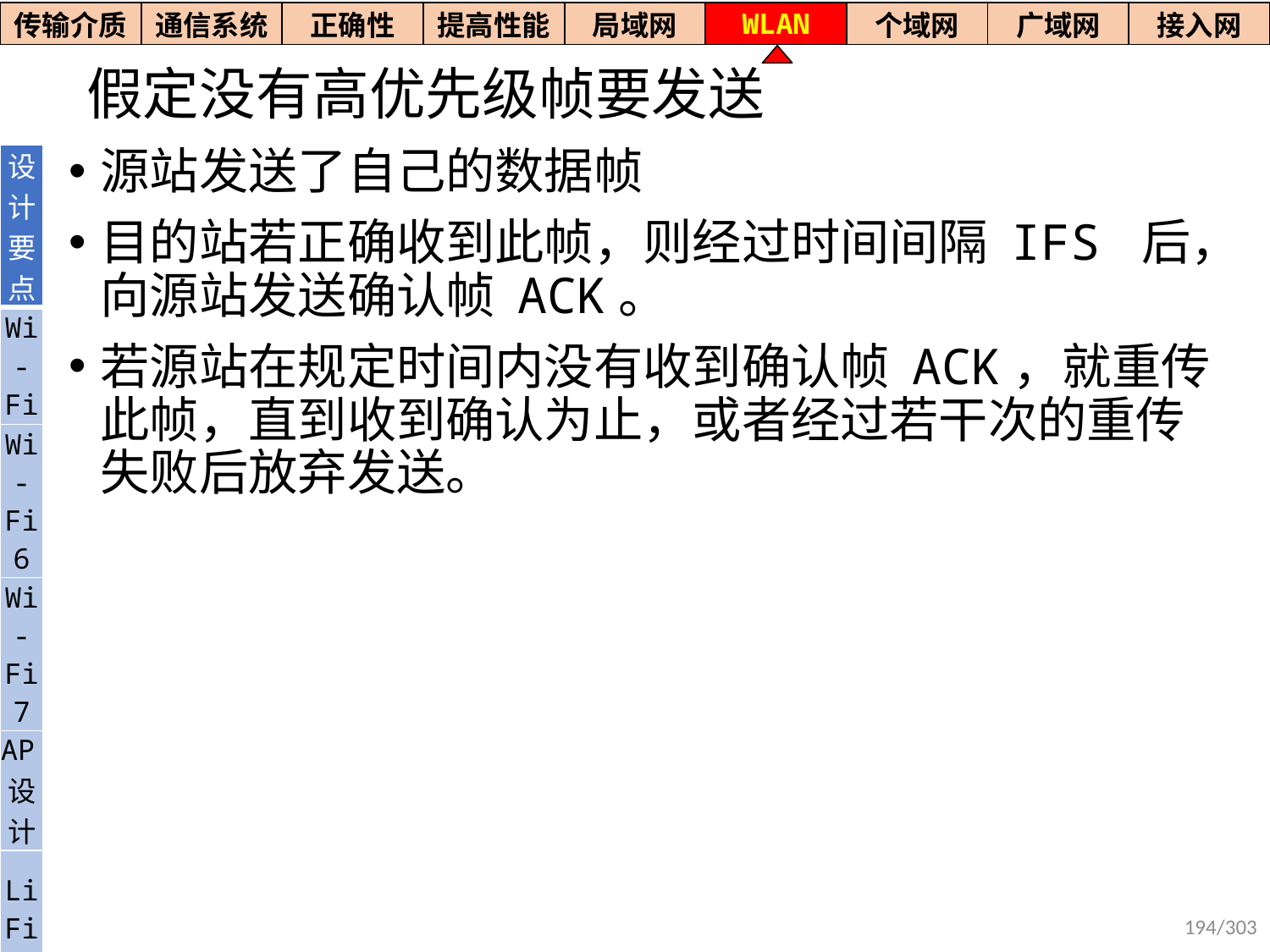

| 传输介质 | 通信系统 | 正确性 | 提高性能 | 局域网 | WLAN | 个域网 | 广域网 | 接入网 |
| --- | --- | --- | --- | --- | --- | --- | --- | --- |

# 假定没有高优先级帧要发送
源站发送了自己的数据帧
目的站若正确收到此帧，则经过时间间隔 IFS 后，向源站发送确认帧 ACK。
若源站在规定时间内没有收到确认帧 ACK，就重传此帧，直到收到确认为止，或者经过若干次的重传失败后放弃发送。
| 设计要点 |
| --- |
| Wi- Fi |
| Wi-Fi6 |
| Wi-Fi7 |
| AP设计 |
| Li Fi |

194/303